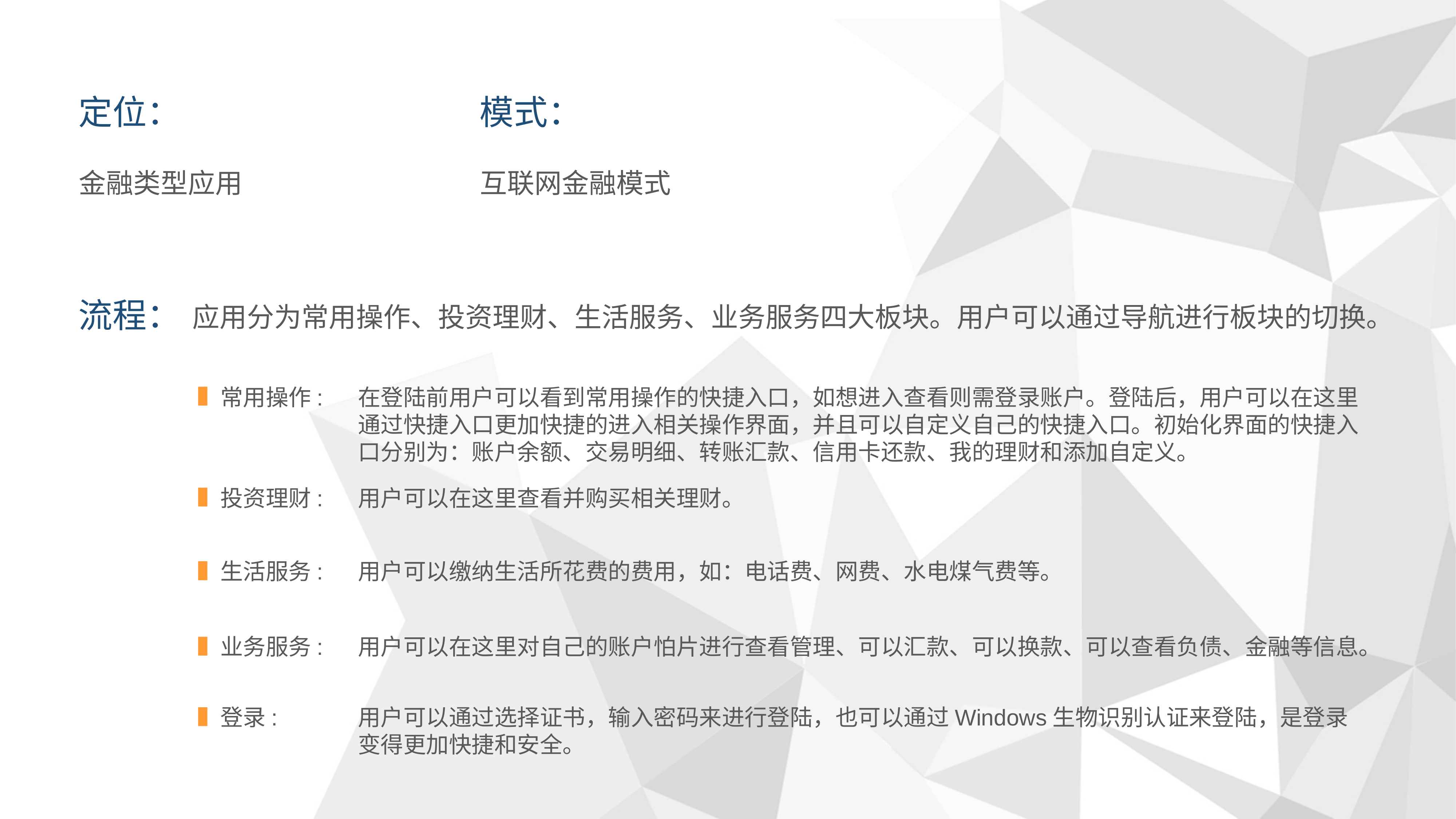

定位：
金融类型应用
模式：
互联网金融模式
流程：
应用分为常用操作、投资理财、生活服务、业务服务四大板块。用户可以通过导航进行板块的切换。
常用操作:
在登陆前用户可以看到常用操作的快捷入口，如想进入查看则需登录账户。登陆后，用户可以在这里通过快捷入口更加快捷的进入相关操作界面，并且可以自定义自己的快捷入口。初始化界面的快捷入口分别为：账户余额、交易明细、转账汇款、信用卡还款、我的理财和添加自定义。

投资理财:
用户可以在这里查看并购买相关理财。

生活服务:
用户可以缴纳生活所花费的费用，如：电话费、网费、水电煤气费等。

业务服务:
用户可以在这里对自己的账户怕片进行查看管理、可以汇款、可以换款、可以查看负债、金融等信息。

登录:
用户可以通过选择证书，输入密码来进行登陆，也可以通过Windows生物识别认证来登陆，是登录变得更加快捷和安全。